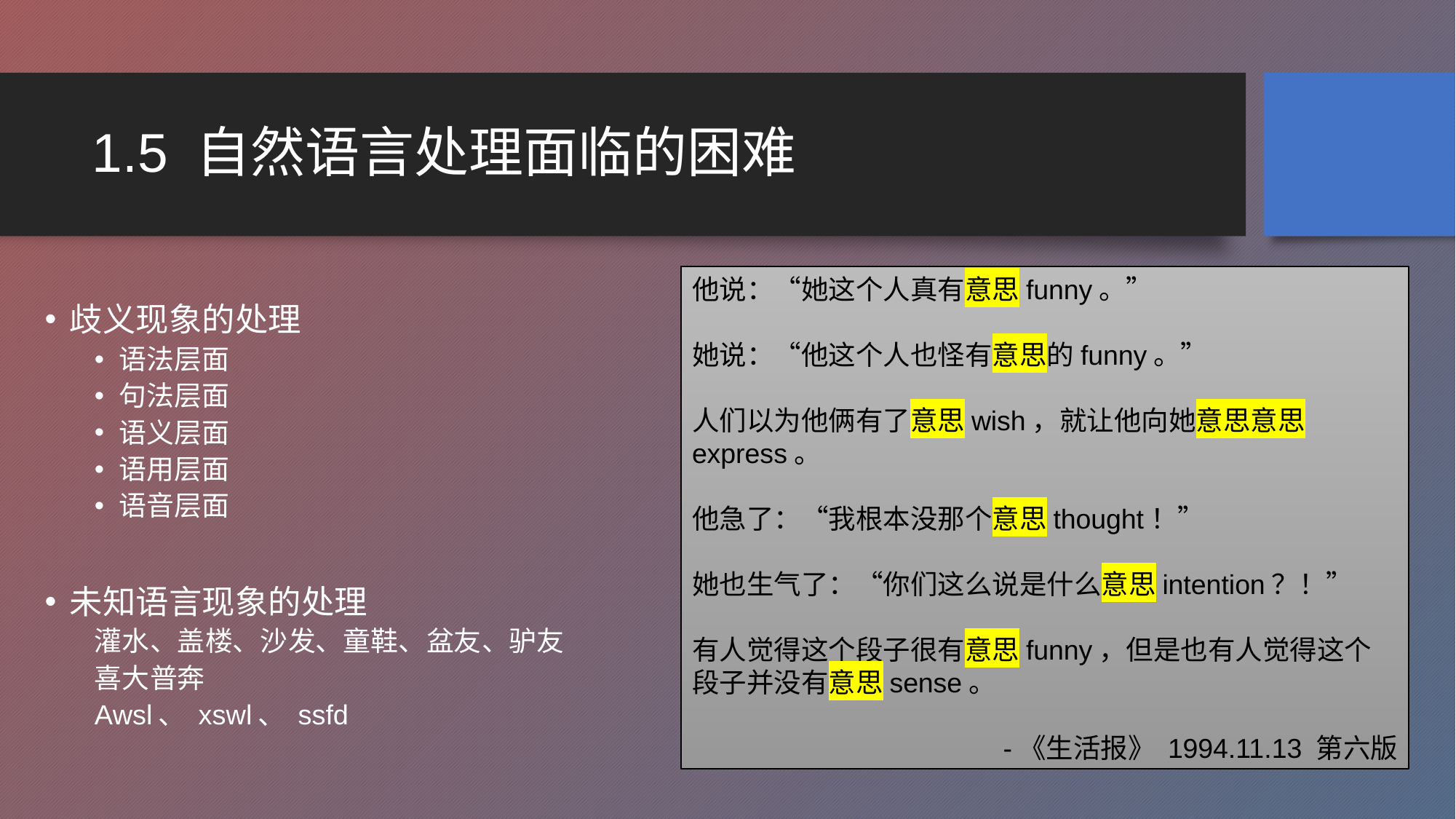

# 1.5 自然语言处理面临的困难
他说：“她这个人真有意思funny。”

她说：“他这个人也怪有意思的funny。”

人们以为他俩有了意思wish，就让他向她意思意思express。

他急了：“我根本没那个意思thought！”

她也生气了：“你们这么说是什么意思intention？！”

有人觉得这个段子很有意思funny，但是也有人觉得这个段子并没有意思sense。

-《生活报》 1994.11.13 第六版
歧义现象的处理
语法层面
句法层面
语义层面
语用层面
语音层面

未知语言现象的处理
灌水、盖楼、沙发、童鞋、盆友、驴友
喜大普奔
Awsl、 xswl、 ssfd